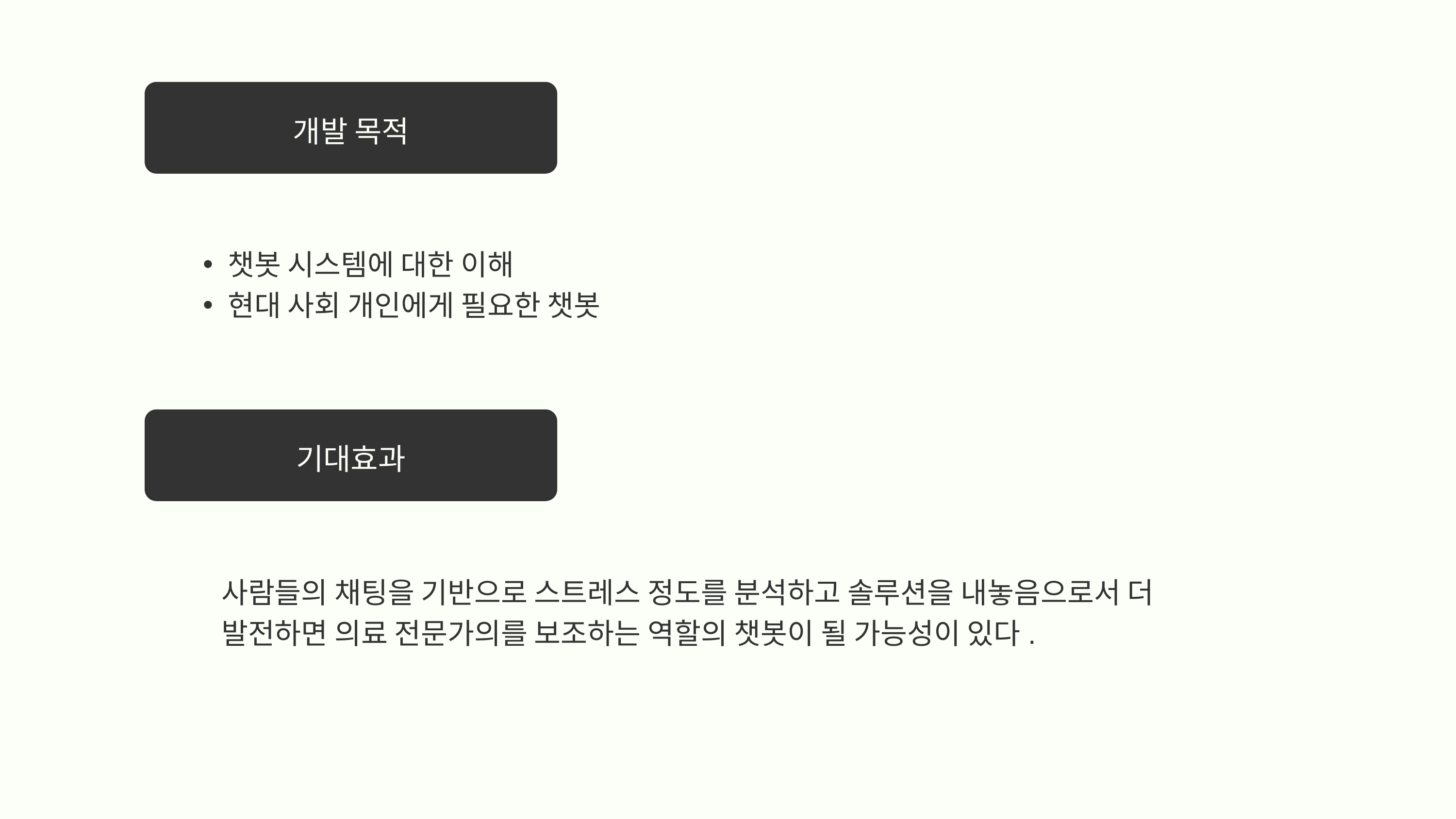

개발 목적
챗봇 시스템에 대한 이해
현대 사회 개인에게 필요한 챗봇

기대효과
사람들의 채팅을 기반으로 스트레스 정도를 분석하고 솔루션을 내놓음으로서 더 발전하면 의료 전문가의를 보조하는 역할의 챗봇이 될 가능성이 있다.